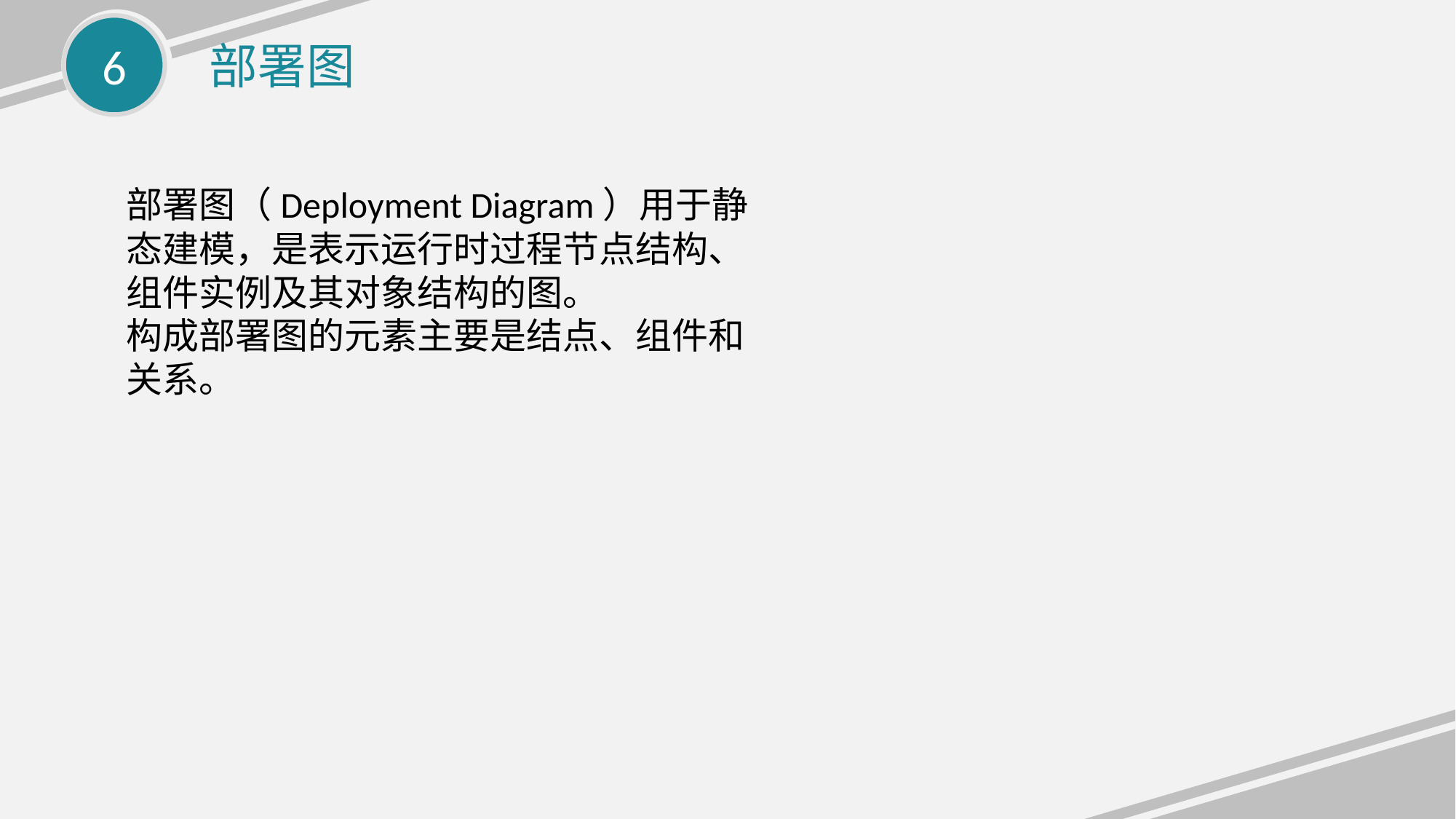

6
部署图
部署图（Deployment Diagram）用于静态建模，是表示运行时过程节点结构、组件实例及其对象结构的图。
构成部署图的元素主要是结点、组件和关系。